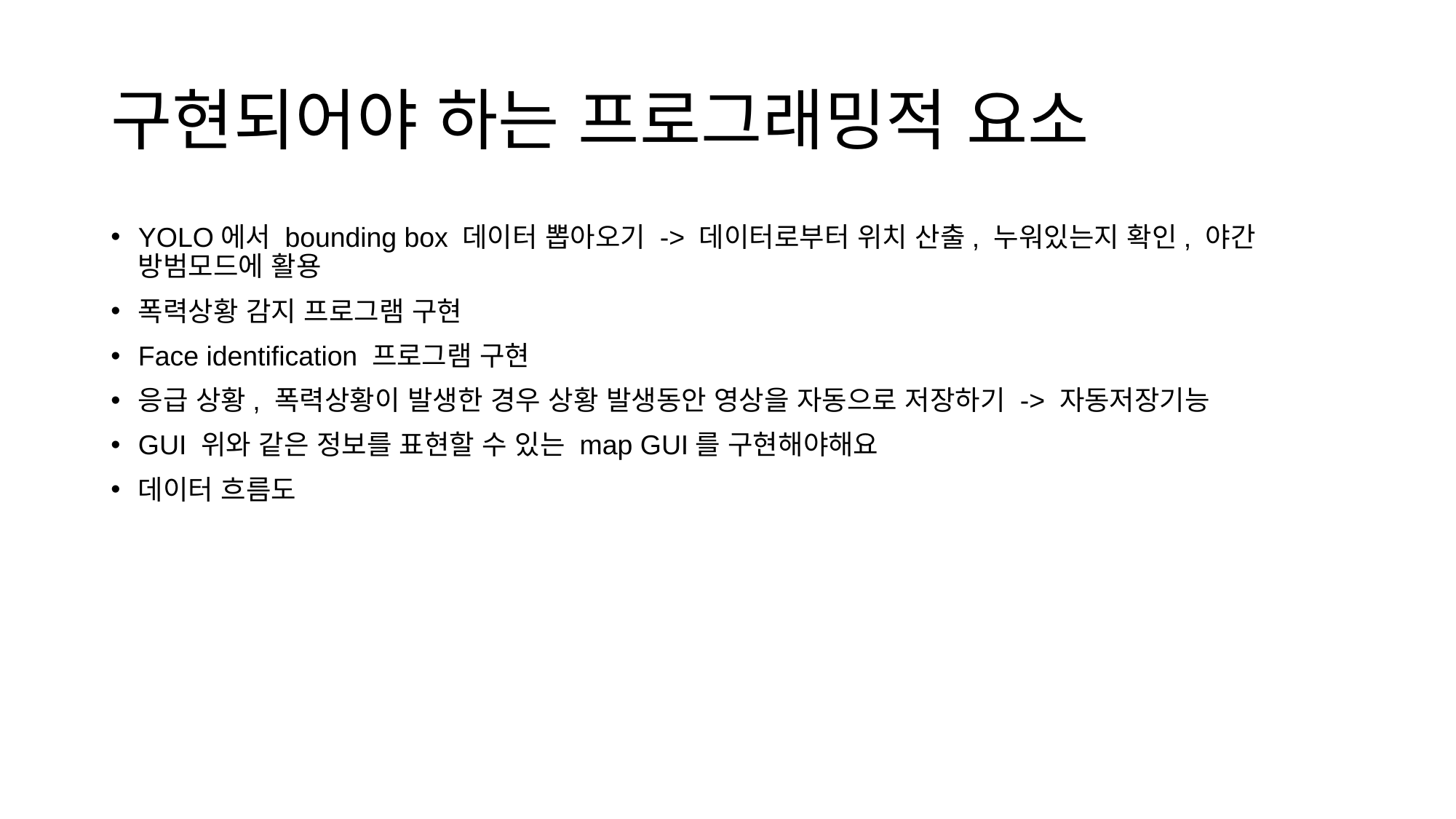

# 구현되어야 하는 프로그래밍적 요소
YOLO에서 bounding box 데이터 뽑아오기 -> 데이터로부터 위치 산출, 누워있는지 확인, 야간 방범모드에 활용
폭력상황 감지 프로그램 구현
Face identification 프로그램 구현
응급 상황, 폭력상황이 발생한 경우 상황 발생동안 영상을 자동으로 저장하기 -> 자동저장기능
GUI 위와 같은 정보를 표현할 수 있는 map GUI를 구현해야해요
데이터 흐름도